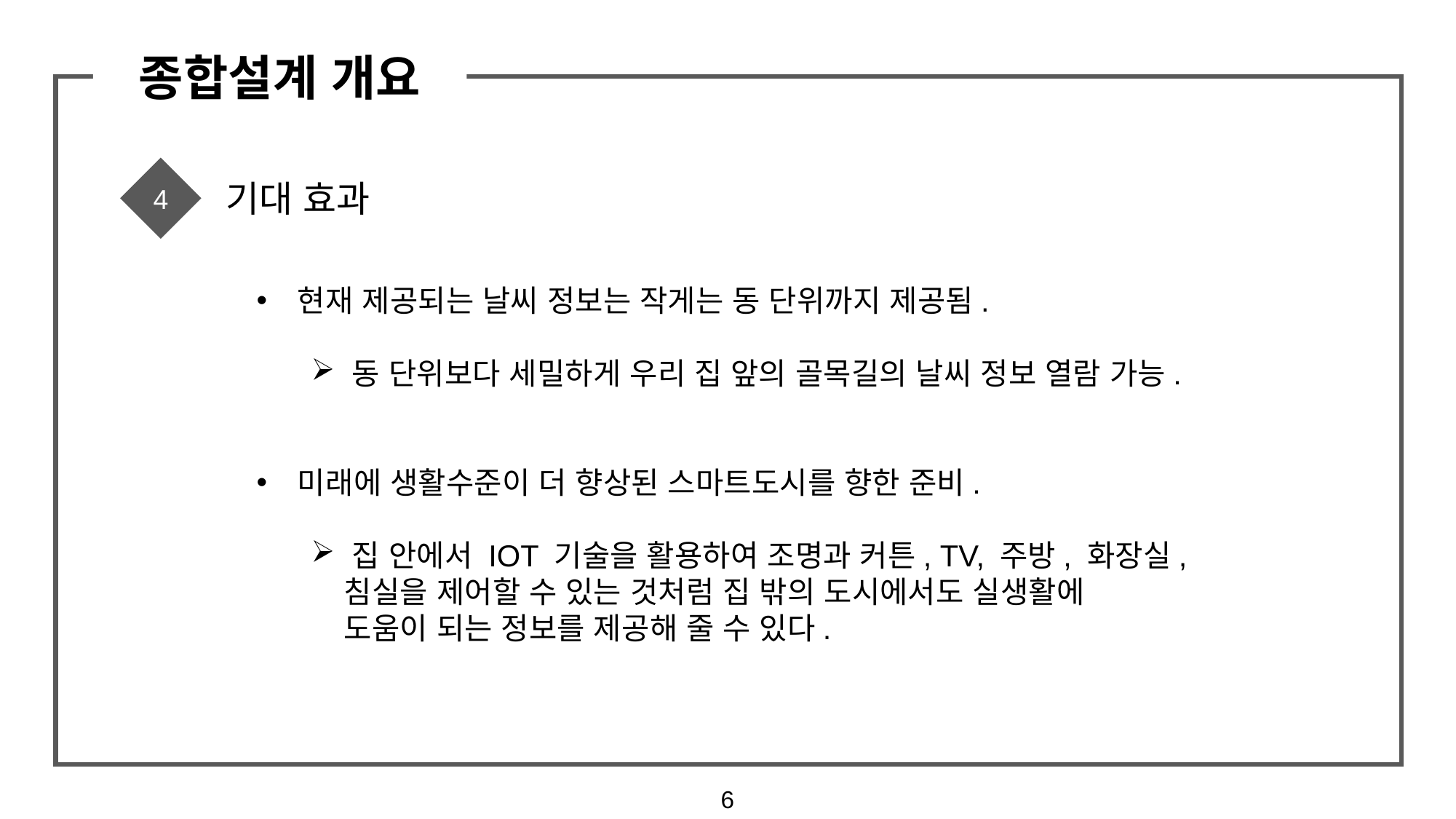

종합설계 개요

4
기대 효과

현재 제공되는 날씨 정보는 작게는 동 단위까지 제공됨.

동 단위보다 세밀하게 우리 집 앞의 골목길의 날씨 정보 열람 가능.

미래에 생활수준이 더 향상된 스마트도시를 향한 준비.

집 안에서 IOT 기술을 활용하여 조명과 커튼, TV, 주방, 화장실,
   침실을 제어할 수 있는 것처럼 집 밖의 도시에서도 실생활에
   도움이 되는 정보를 제공해 줄 수 있다.

6